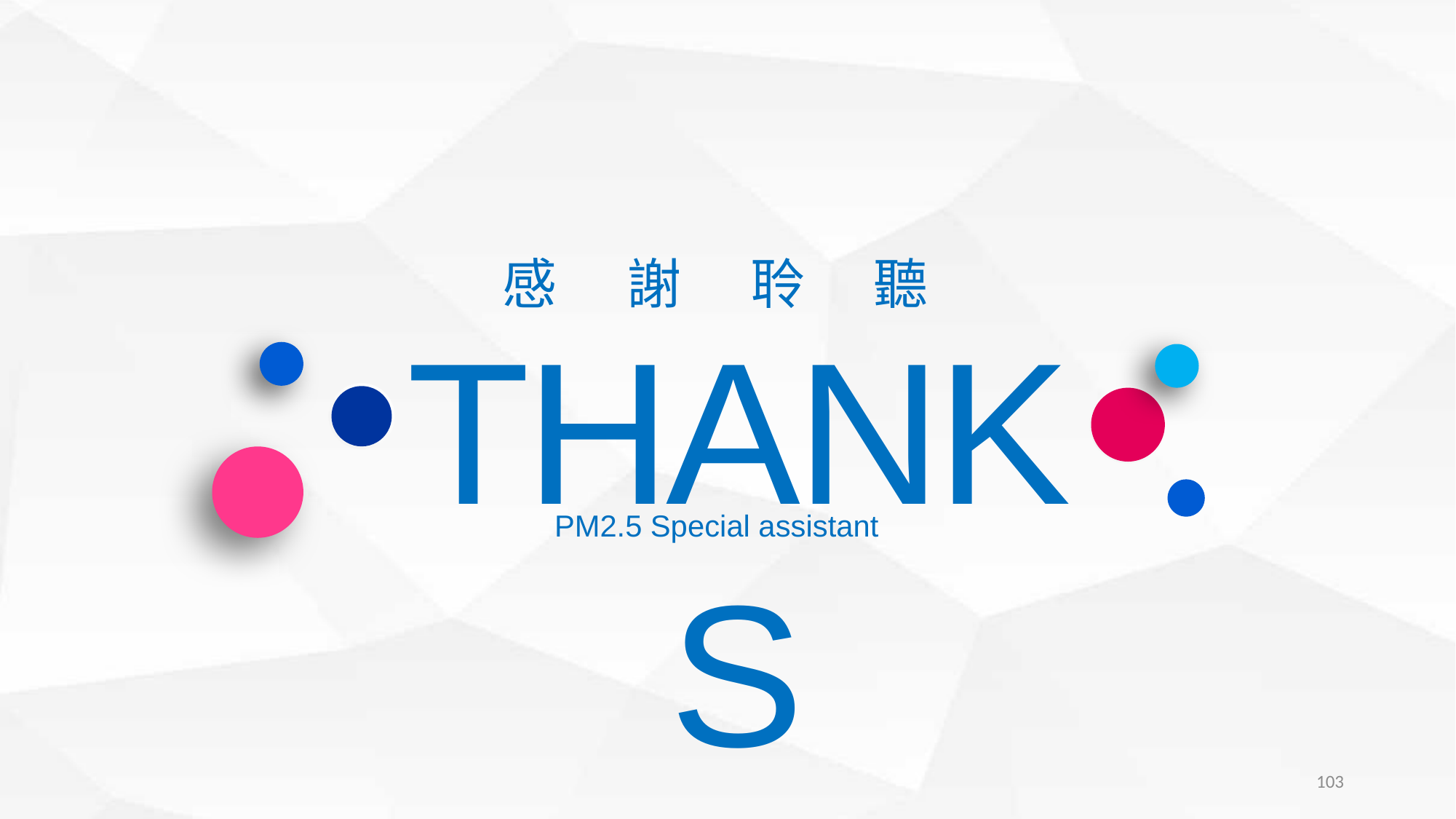

感
謝
聆
聽
THANKS

PM2.5 Special assistant
103